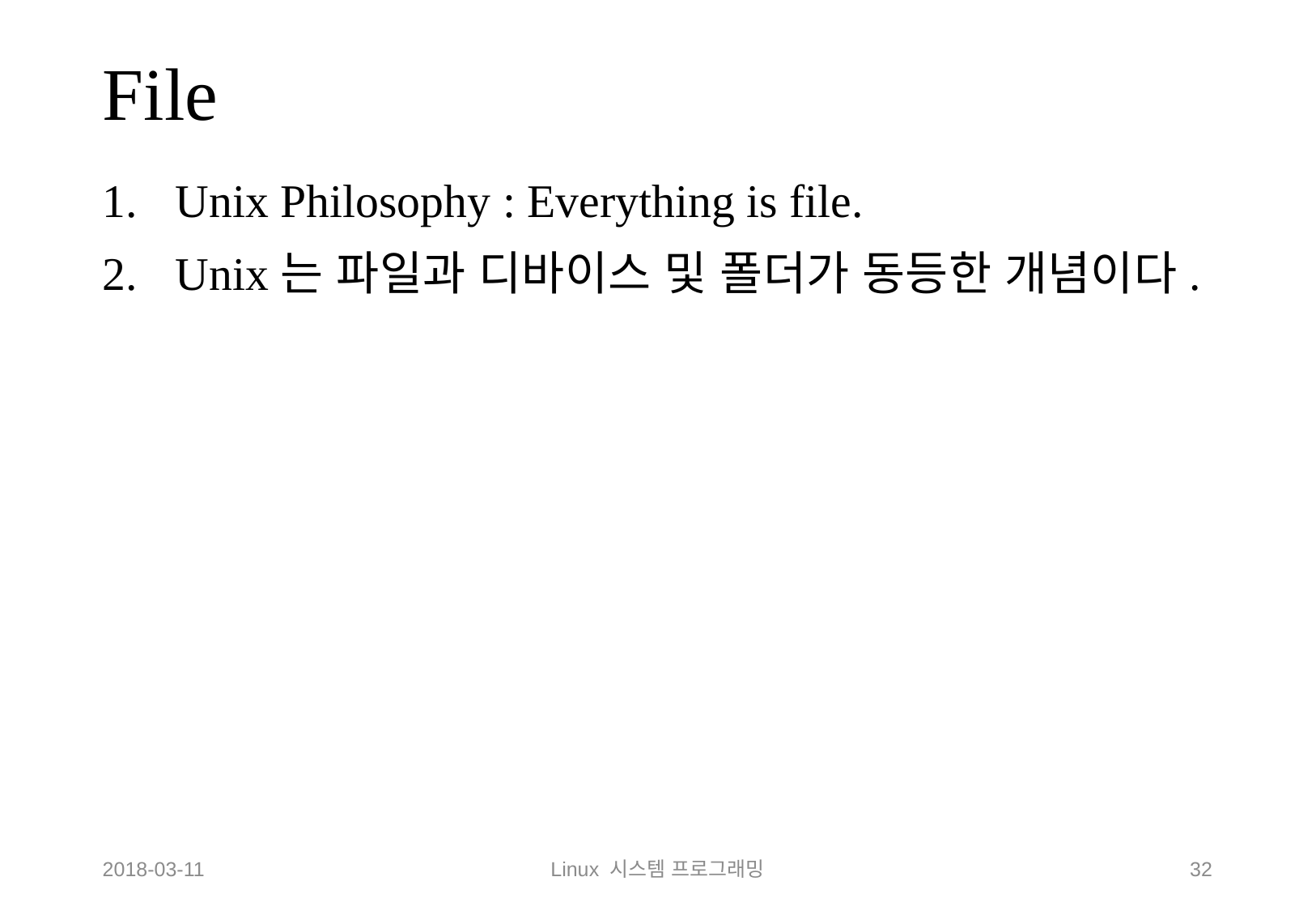

# File
Unix Philosophy : Everything is file.
Unix는 파일과 디바이스 및 폴더가 동등한 개념이다.
2018-03-11
Linux 시스템 프로그래밍
32